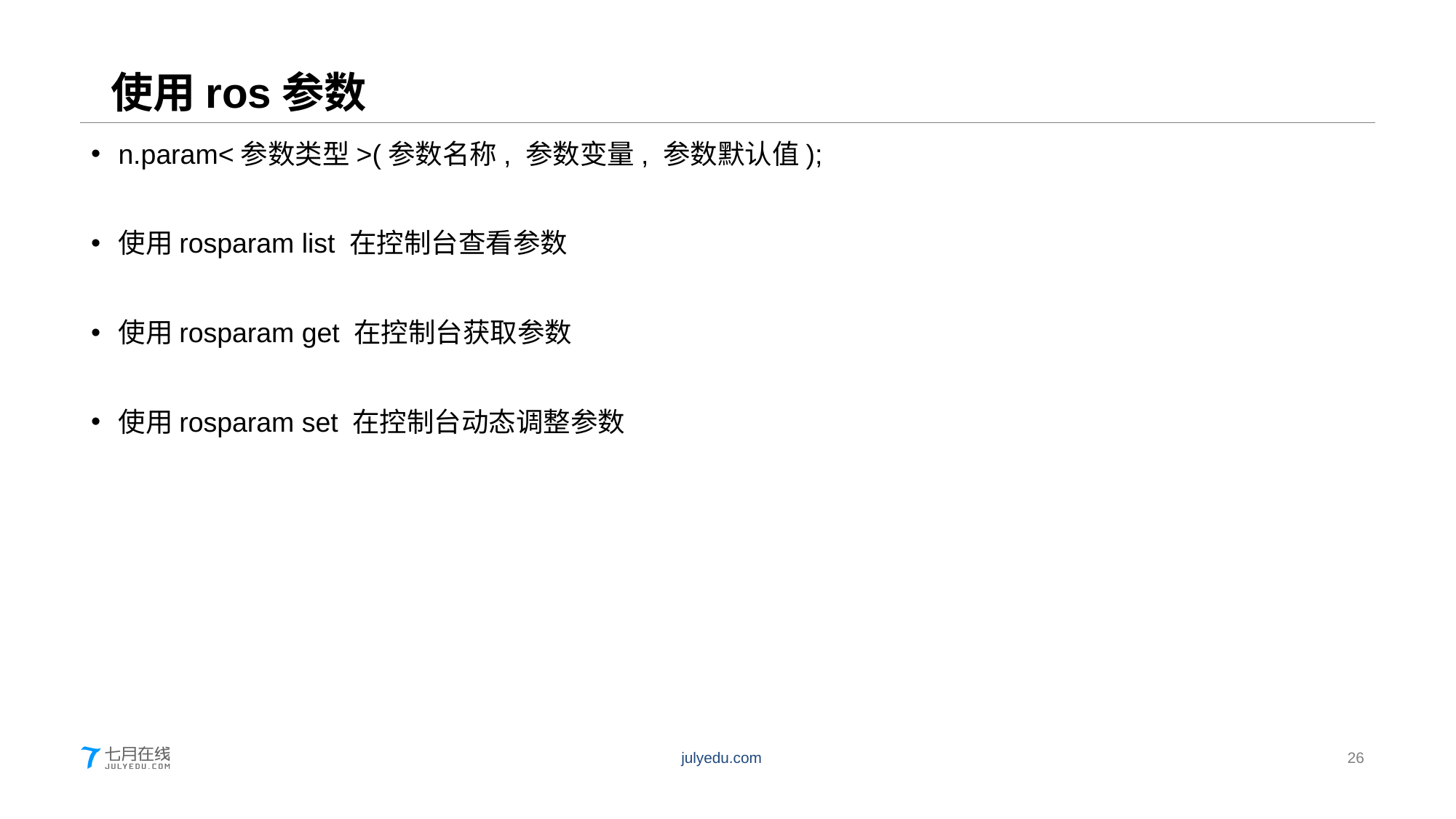

# 使用ros参数
n.param<参数类型>(参数名称, 参数变量, 参数默认值);

使用rosparam list 在控制台查看参数

使用rosparam get 在控制台获取参数

使用rosparam set 在控制台动态调整参数
26